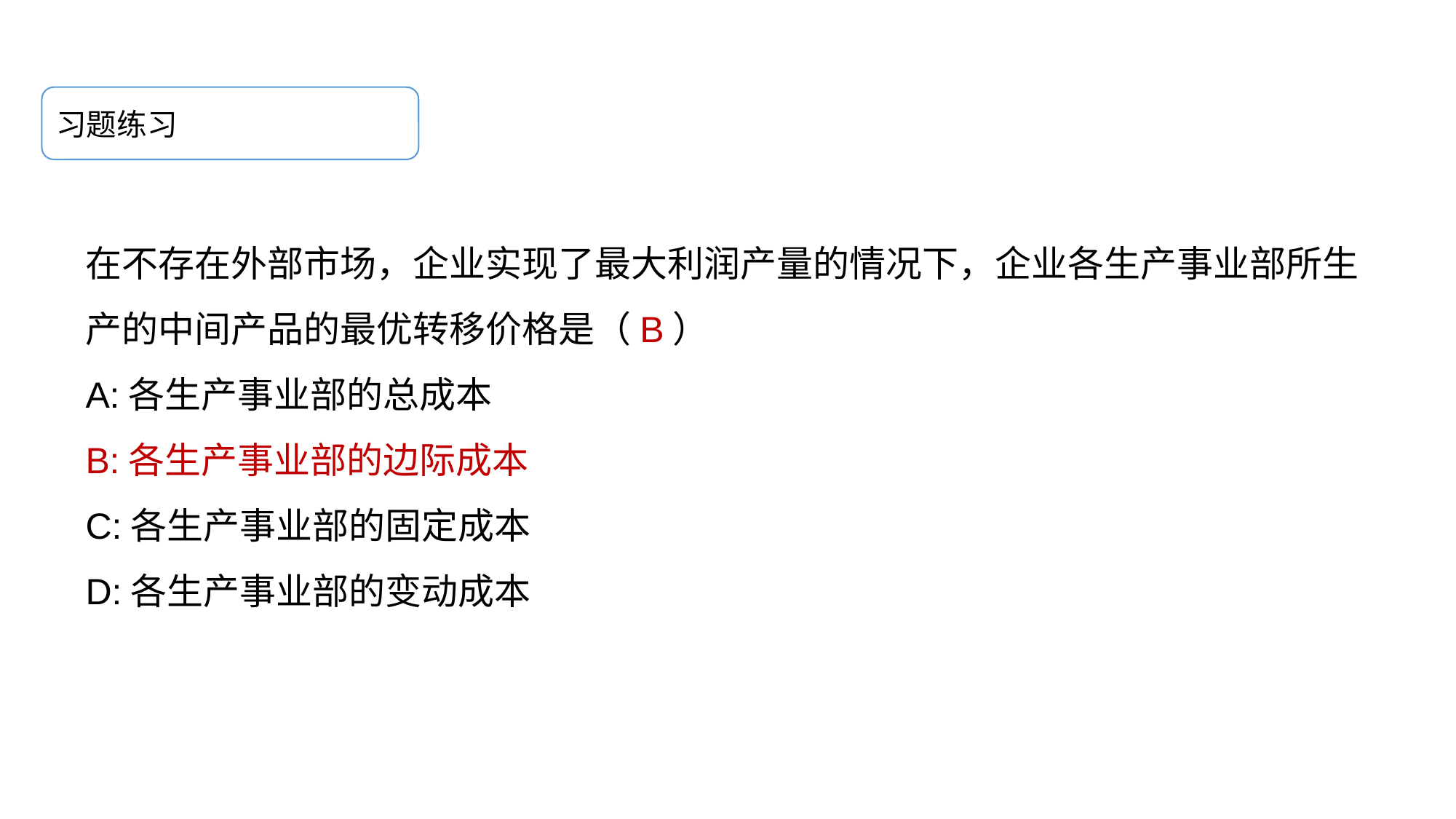

习题练习
在不存在外部市场，企业实现了最大利润产量的情况下，企业各生产事业部所生产的中间产品的最优转移价格是（B）
A:各生产事业部的总成本
B:各生产事业部的边际成本
C:各生产事业部的固定成本
D:各生产事业部的变动成本